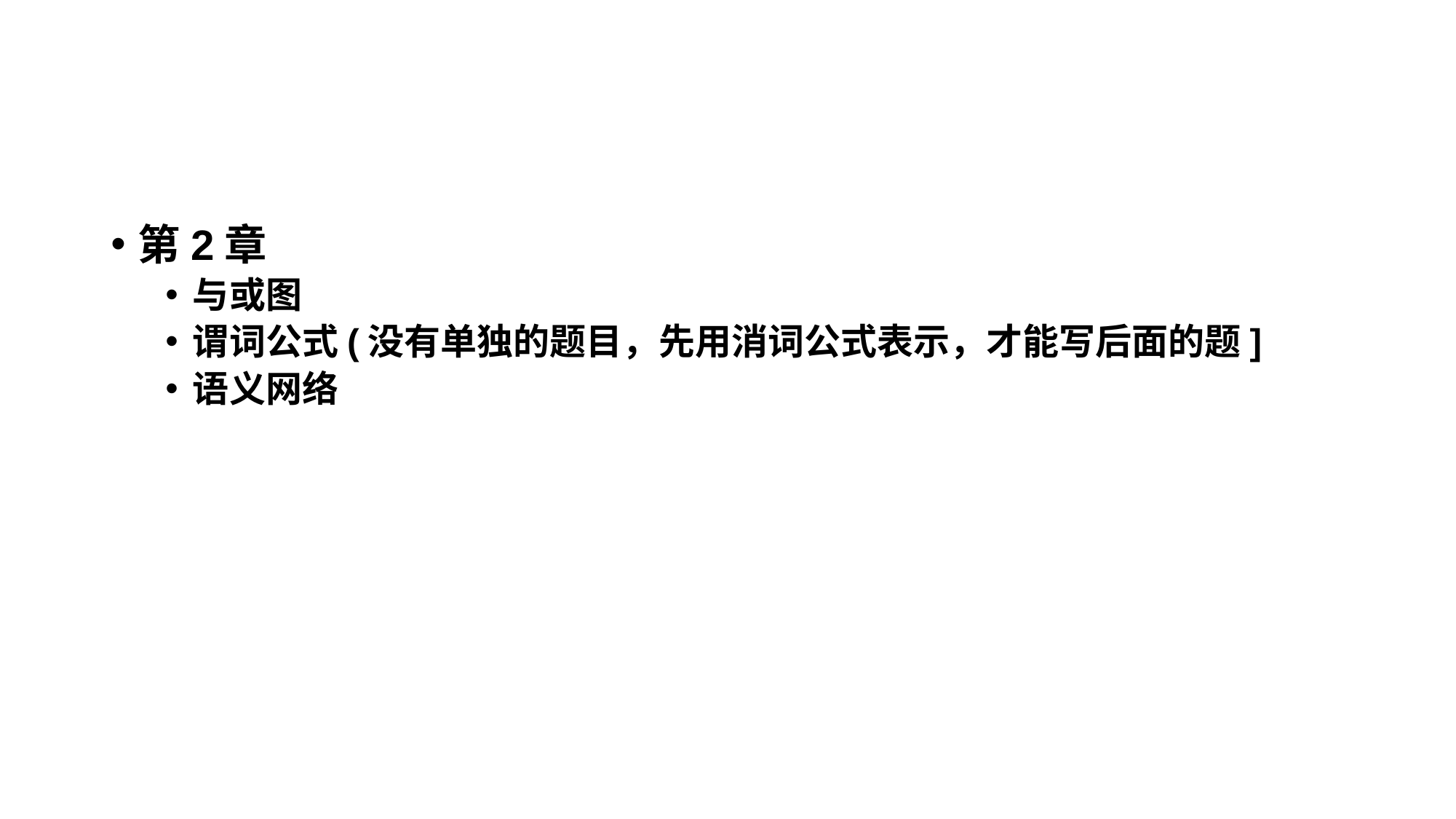

#
第2章
与或图
谓词公式(没有单独的题目，先用消词公式表示，才能写后面的题]
语义网络